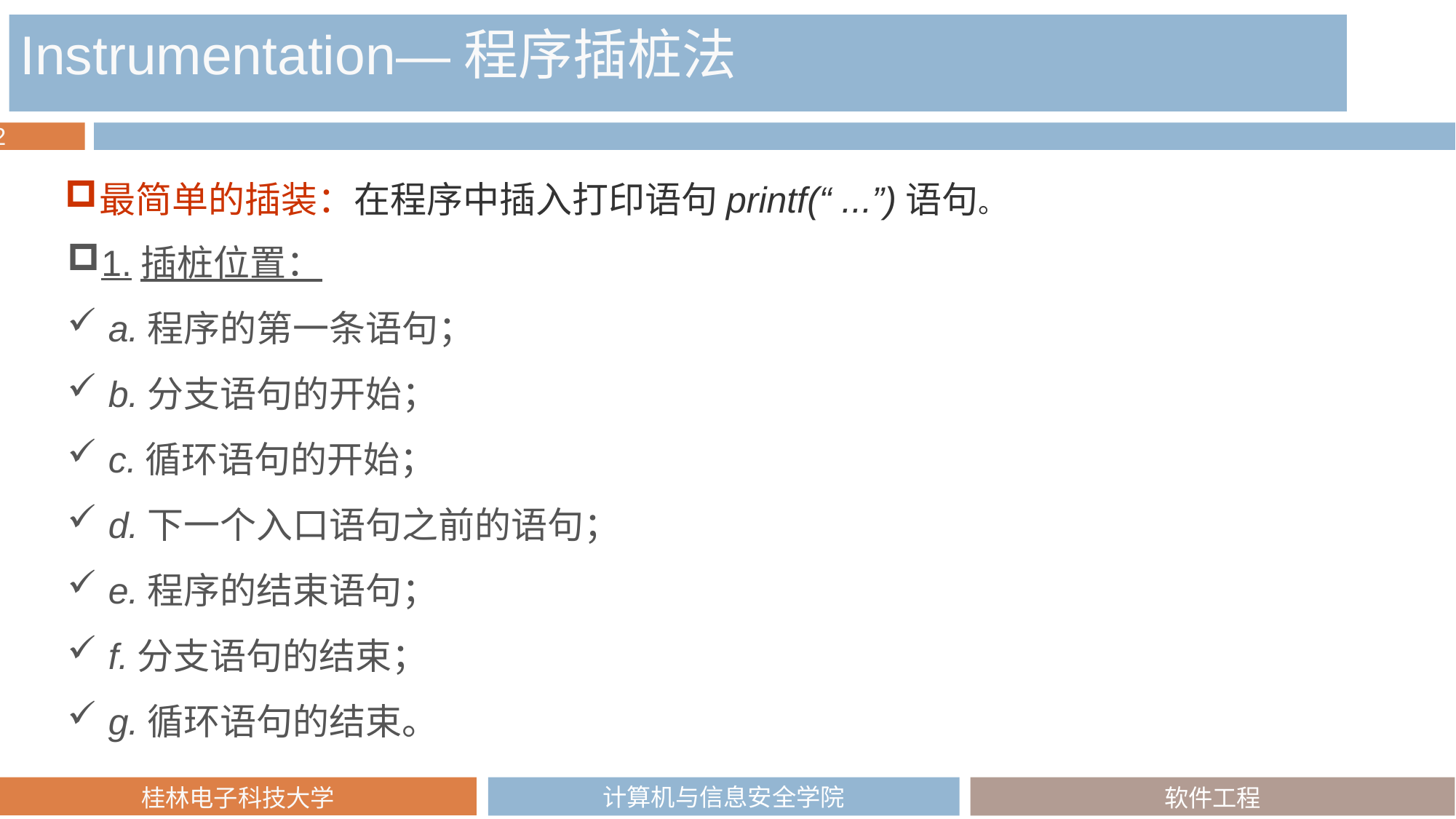

Instrumentation—程序插桩法
最简单的插装：在程序中插入打印语句printf(“ ...”)语句。
1.插桩位置：
a.程序的第一条语句；
b.分支语句的开始；
c.循环语句的开始；
d.下一个入口语句之前的语句；
e.程序的结束语句；
f.分支语句的结束；
g.循环语句的结束。